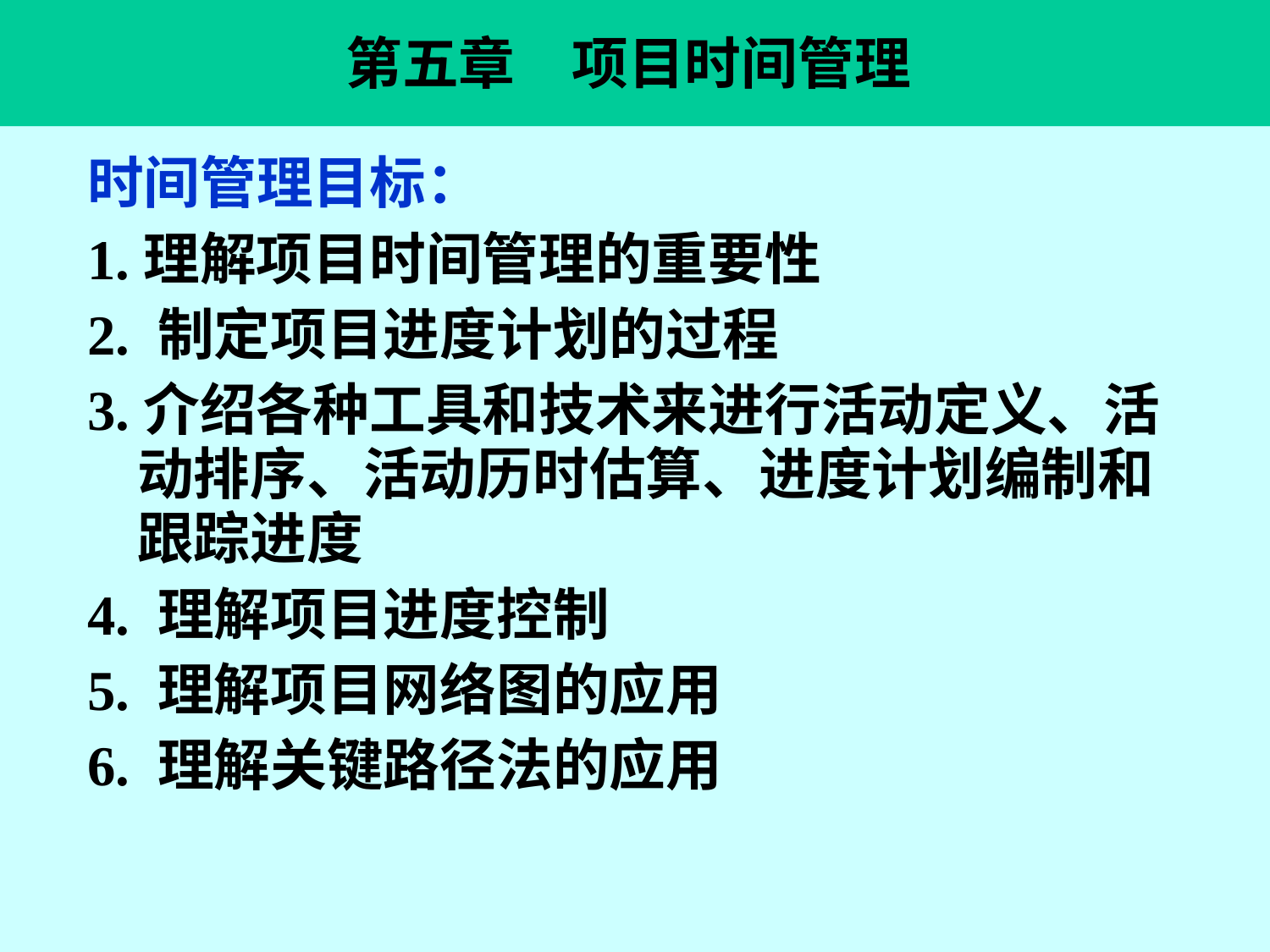

# 第五章　项目时间管理
时间管理目标：
1.理解项目时间管理的重要性
2. 制定项目进度计划的过程
3.介绍各种工具和技术来进行活动定义、活动排序、活动历时估算、进度计划编制和跟踪进度
4. 理解项目进度控制
5. 理解项目网络图的应用
6. 理解关键路径法的应用